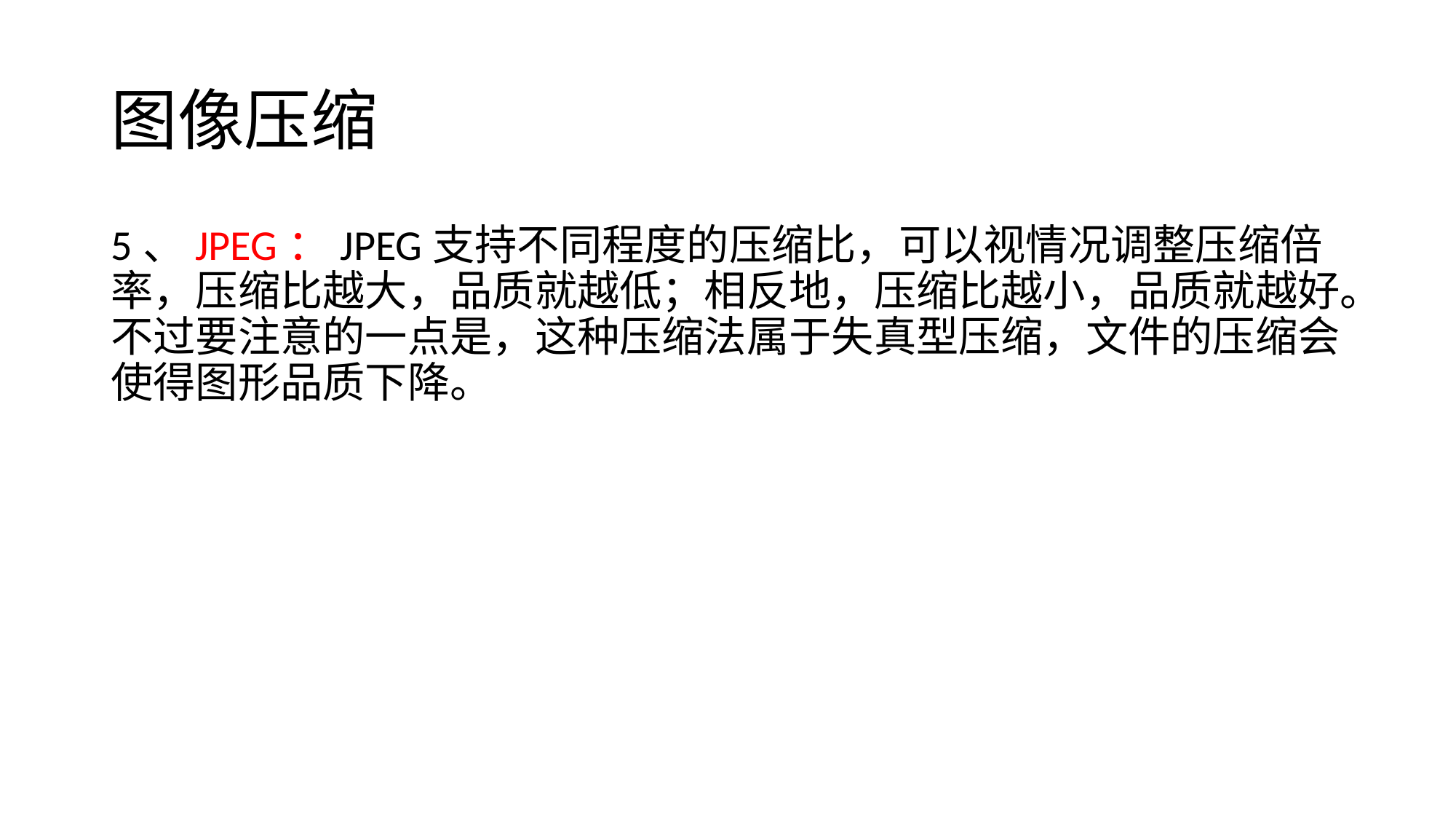

# 图像压缩
5、JPEG：JPEG支持不同程度的压缩比，可以视情况调整压缩倍率，压缩比越大，品质就越低；相反地，压缩比越小，品质就越好。不过要注意的一点是，这种压缩法属于失真型压缩，文件的压缩会使得图形品质下降。